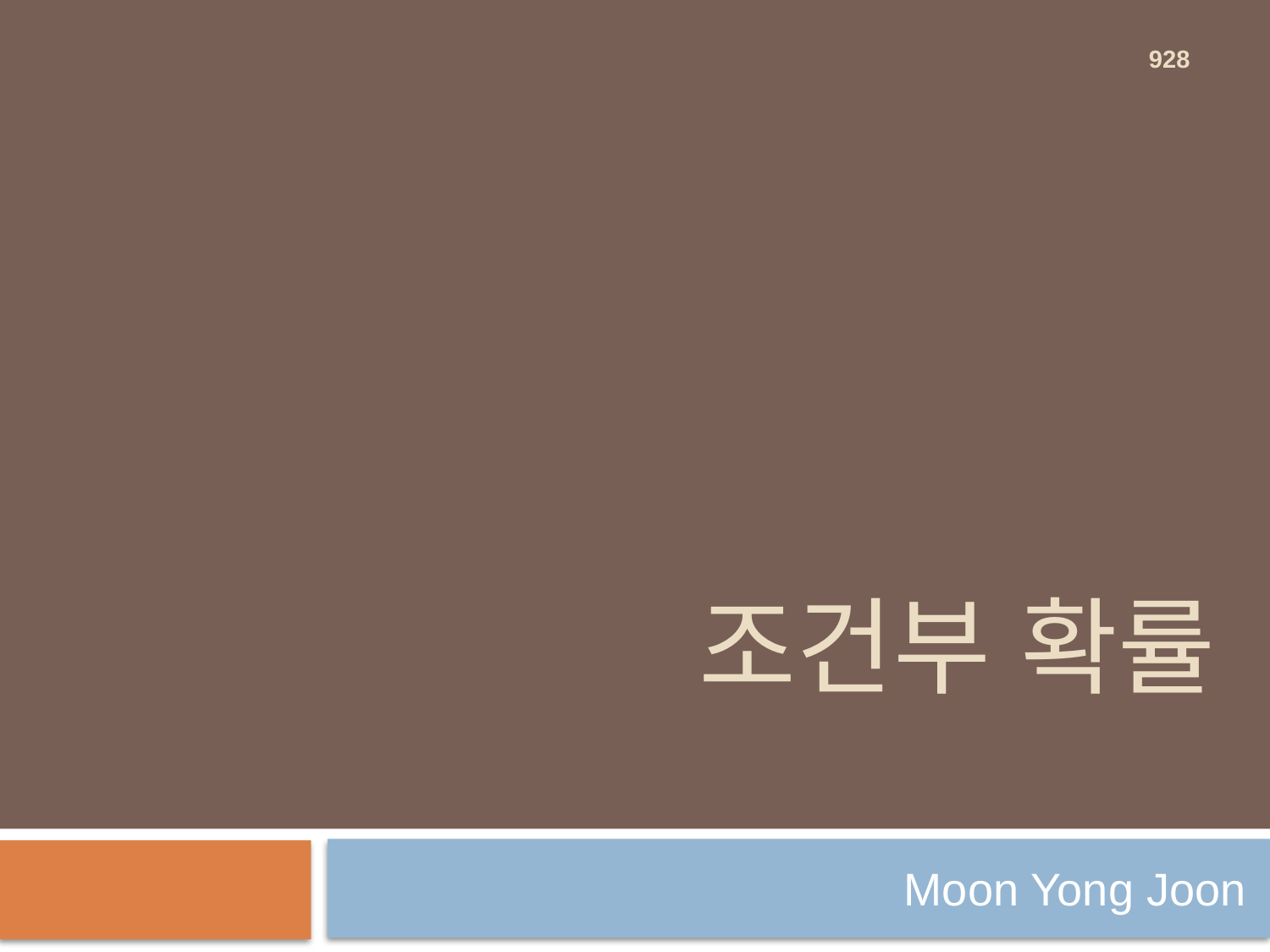

928
# 조건부 확률
Moon Yong Joon